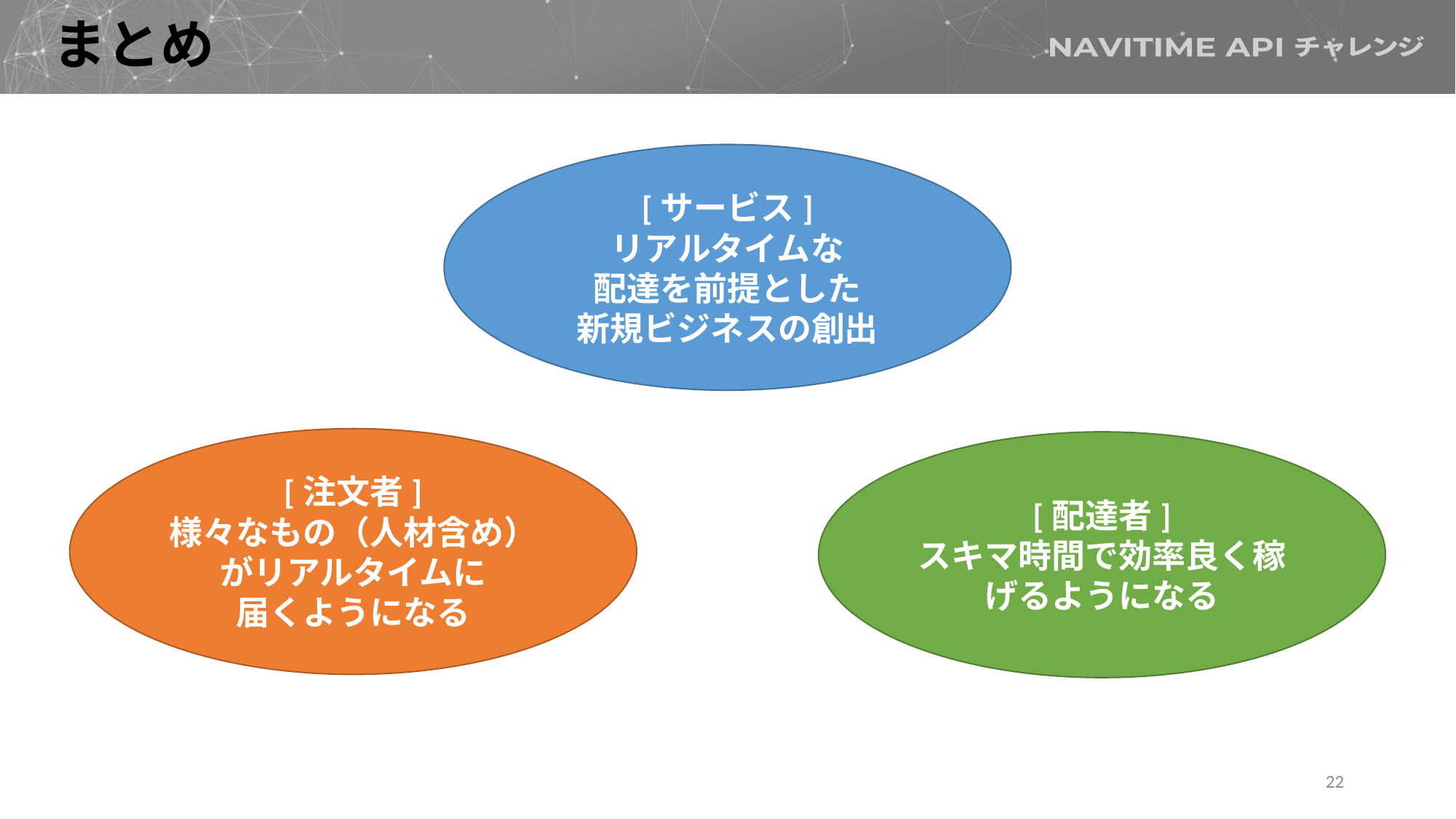

# まとめ
[サービス]
リアルタイムな
配達を前提とした
新規ビジネスの創出
[注文者]
様々なもの（人材含め）がリアルタイムに
届くようになる
[配達者]
スキマ時間で効率良く稼げるようになる
22